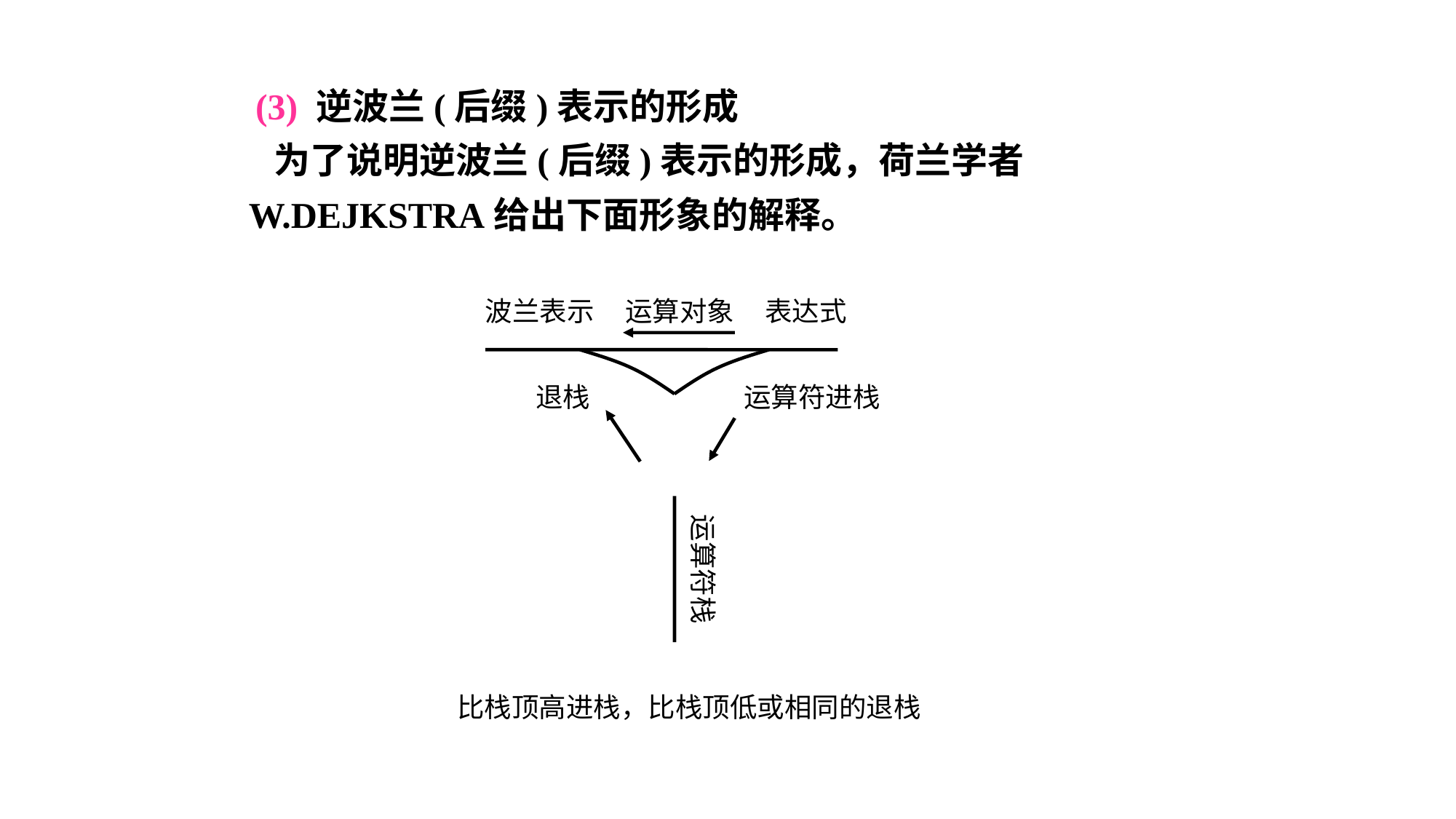

(3) 逆波兰(后缀)表示的形成
  为了说明逆波兰(后缀)表示的形成，荷兰学者
W.DEJKSTRA给出下面形象的解释。
波兰表示     运算对象     表达式

退栈
运算符进栈

运算符栈

比栈顶高进栈，比栈顶低或相同的退栈